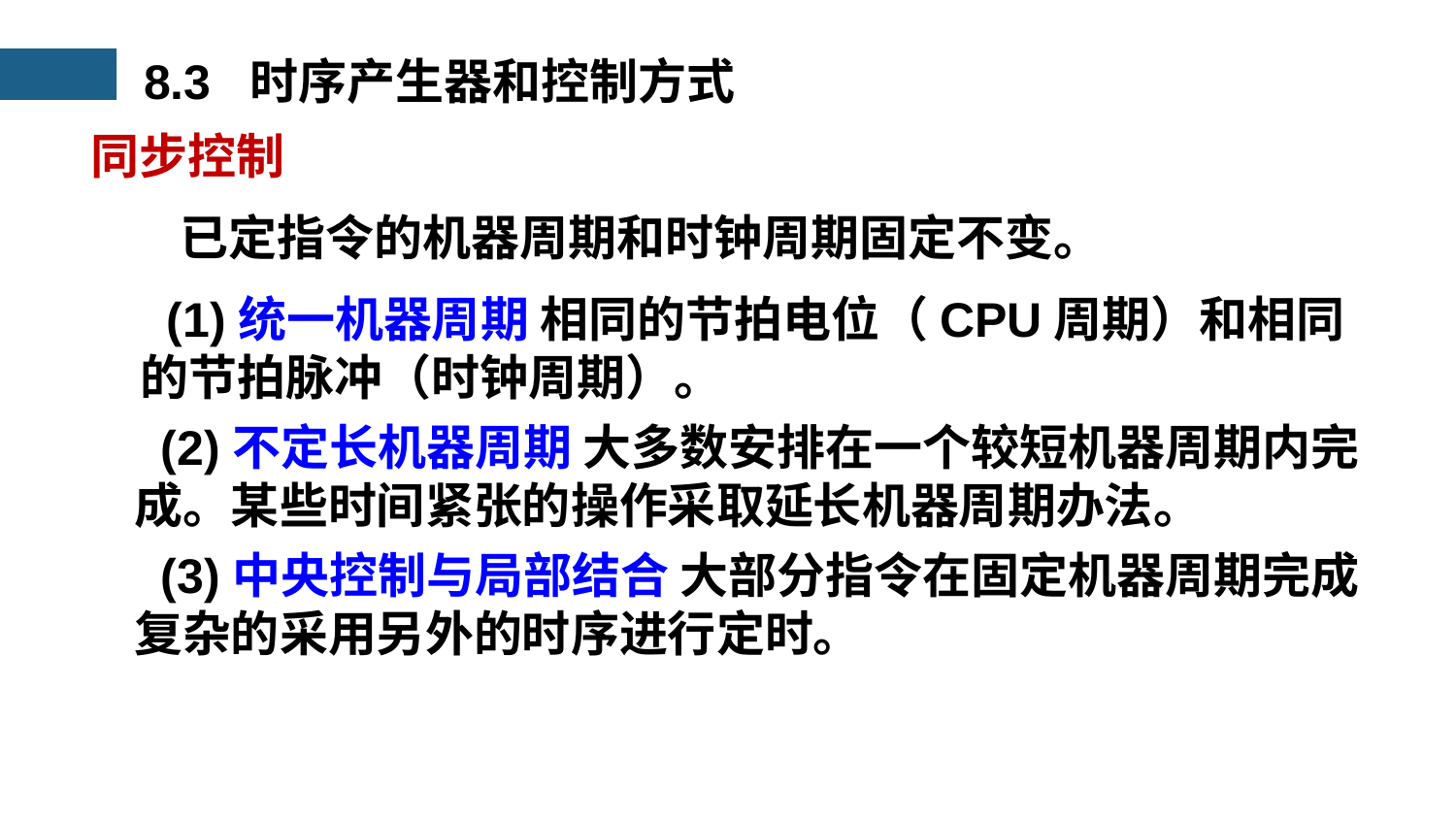

8.3  时序产生器和控制方式
同步控制
      已定指令的机器周期和时钟周期固定不变。
      (1)统一机器周期 相同的节拍电位（CPU周期）和相同的节拍脉冲（时钟周期）。
      (2)不定长机器周期 大多数安排在一个较短机器周期内完成。某些时间紧张的操作采取延长机器周期办法。
      (3)中央控制与局部结合 大部分指令在固定机器周期完成复杂的采用另外的时序进行定时。